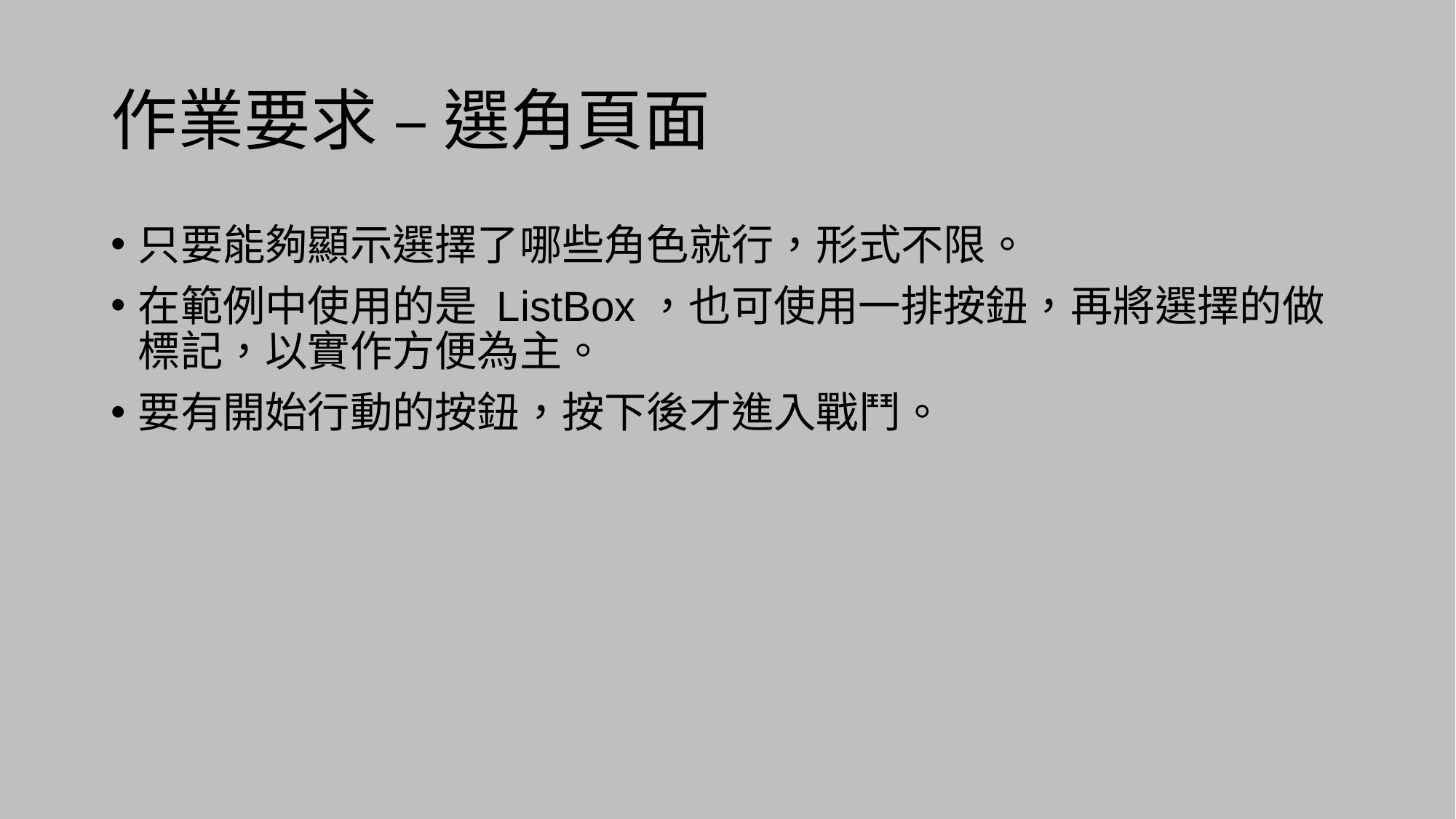

# 作業要求 – 選角頁面
只要能夠顯示選擇了哪些角色就行，形式不限。
在範例中使用的是 ListBox，也可使用一排按鈕，再將選擇的做標記，以實作方便為主。
要有開始行動的按鈕，按下後才進入戰鬥。